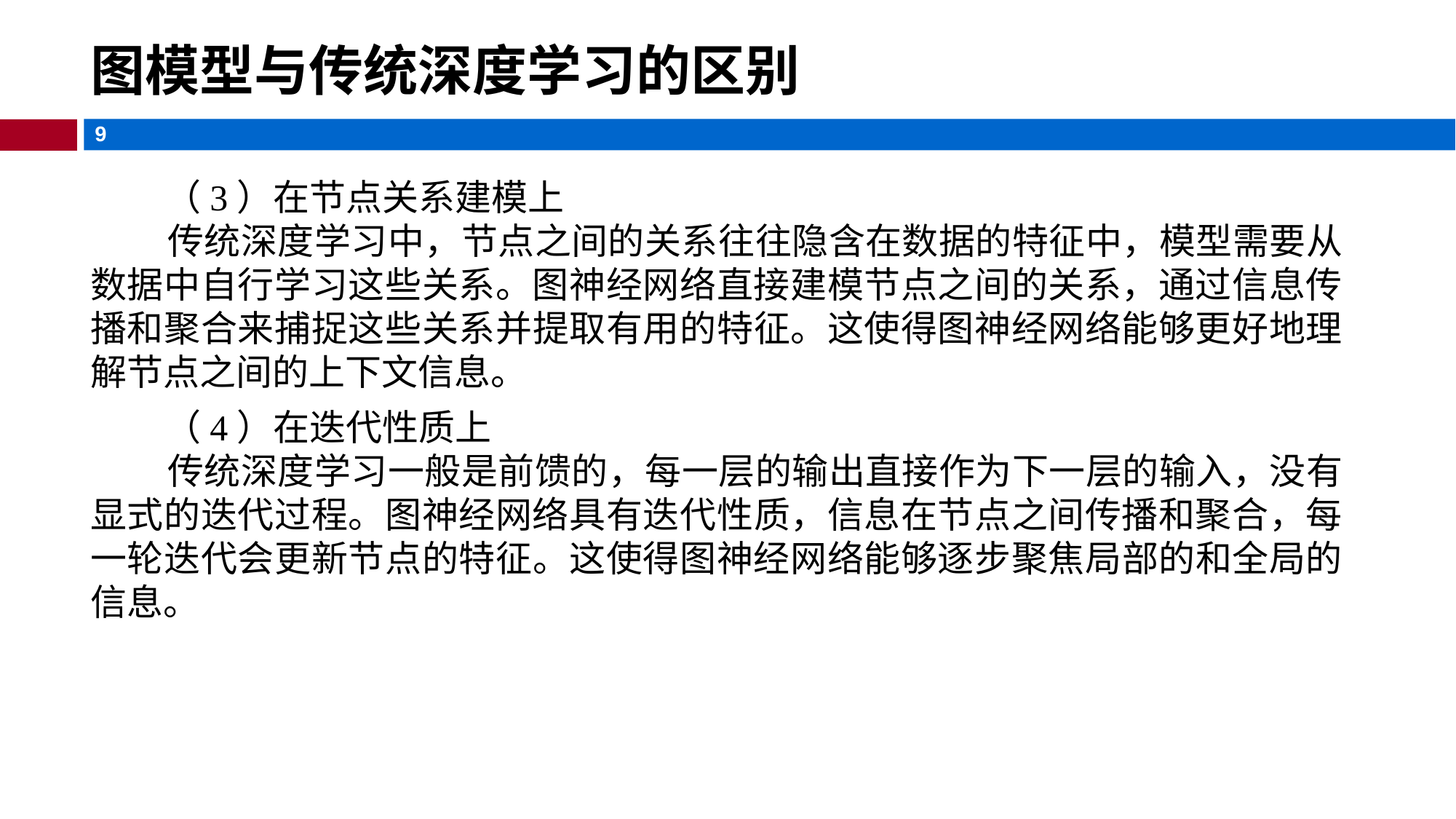

# 图模型与传统深度学习的区别
        （3）在节点关系建模上
        传统深度学习中，节点之间的关系往往隐含在数据的特征中，模型需要从数据中自行学习这些关系。图神经网络直接建模节点之间的关系，通过信息传播和聚合来捕捉这些关系并提取有用的特征。这使得图神经网络能够更好地理解节点之间的上下文信息。
        （4）在迭代性质上
        传统深度学习一般是前馈的，每一层的输出直接作为下一层的输入，没有显式的迭代过程。图神经网络具有迭代性质，信息在节点之间传播和聚合，每一轮迭代会更新节点的特征。这使得图神经网络能够逐步聚焦局部的和全局的信息。